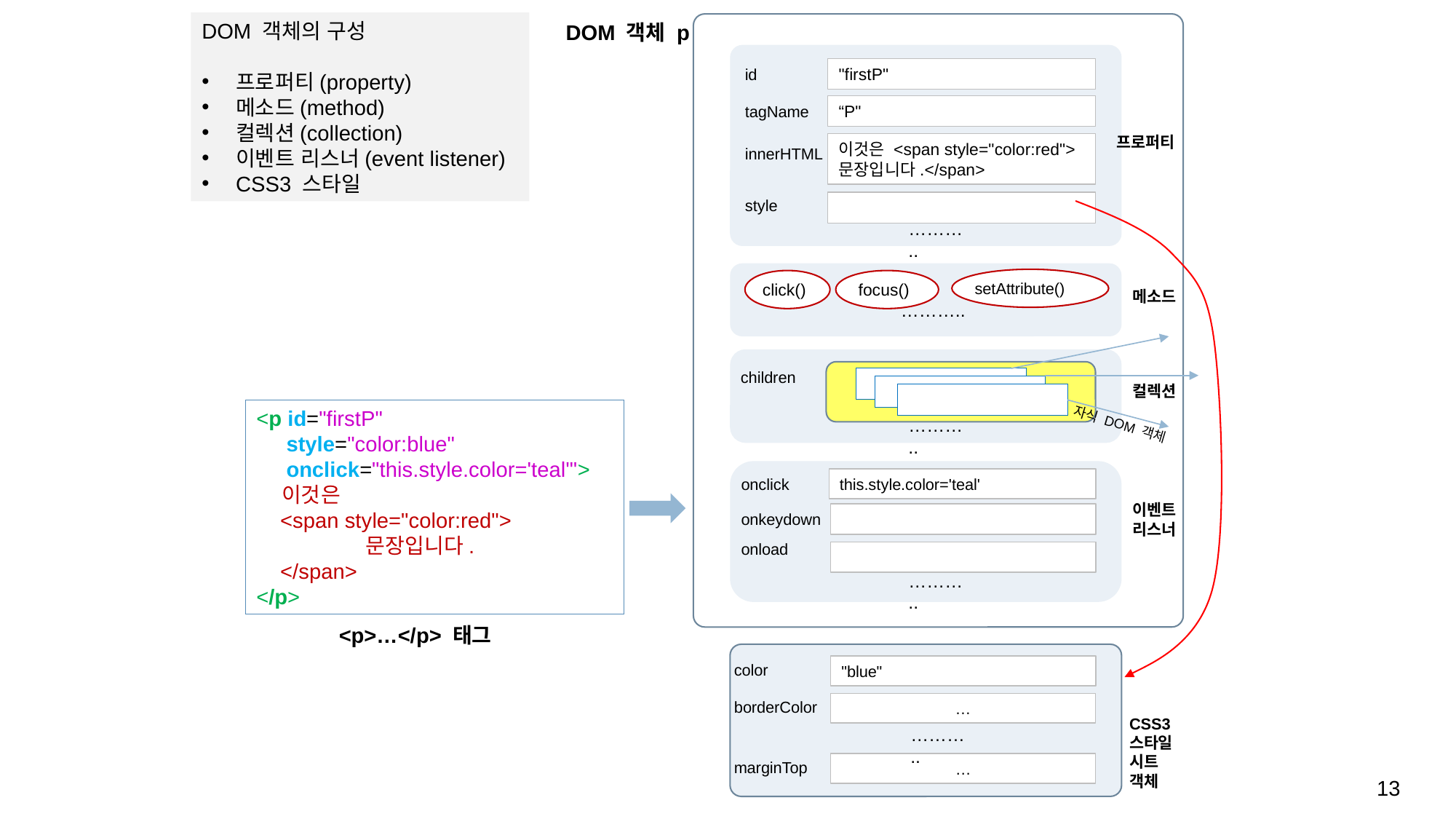

DOM 객체의 구성

프로퍼티(property)
메소드(method)
컬렉션(collection)
이벤트 리스너(event listener)
CSS3 스타일
DOM 객체 p

"firstP"
id
“P"
tagName
프로퍼티
이것은 <span style="color:red">
문장입니다.</span>
innerHTML
style

………..

setAttribute()
click()
focus()
메소드
………..

children
컬렉션
<p id="firstP"
     style="color:blue"
     onclick="this.style.color='teal'">
    이것은
    <span style="color:red">
	문장입니다.
    </span>
</p>
………..
자식 DOM 객체

onclick
this.style.color='teal'

이벤트
리스너
onkeydown

onload

………..

color
"blue"
borderColor
…
CSS3
스타일 시트
객체
………..
marginTop
…
<p>…</p> 태그